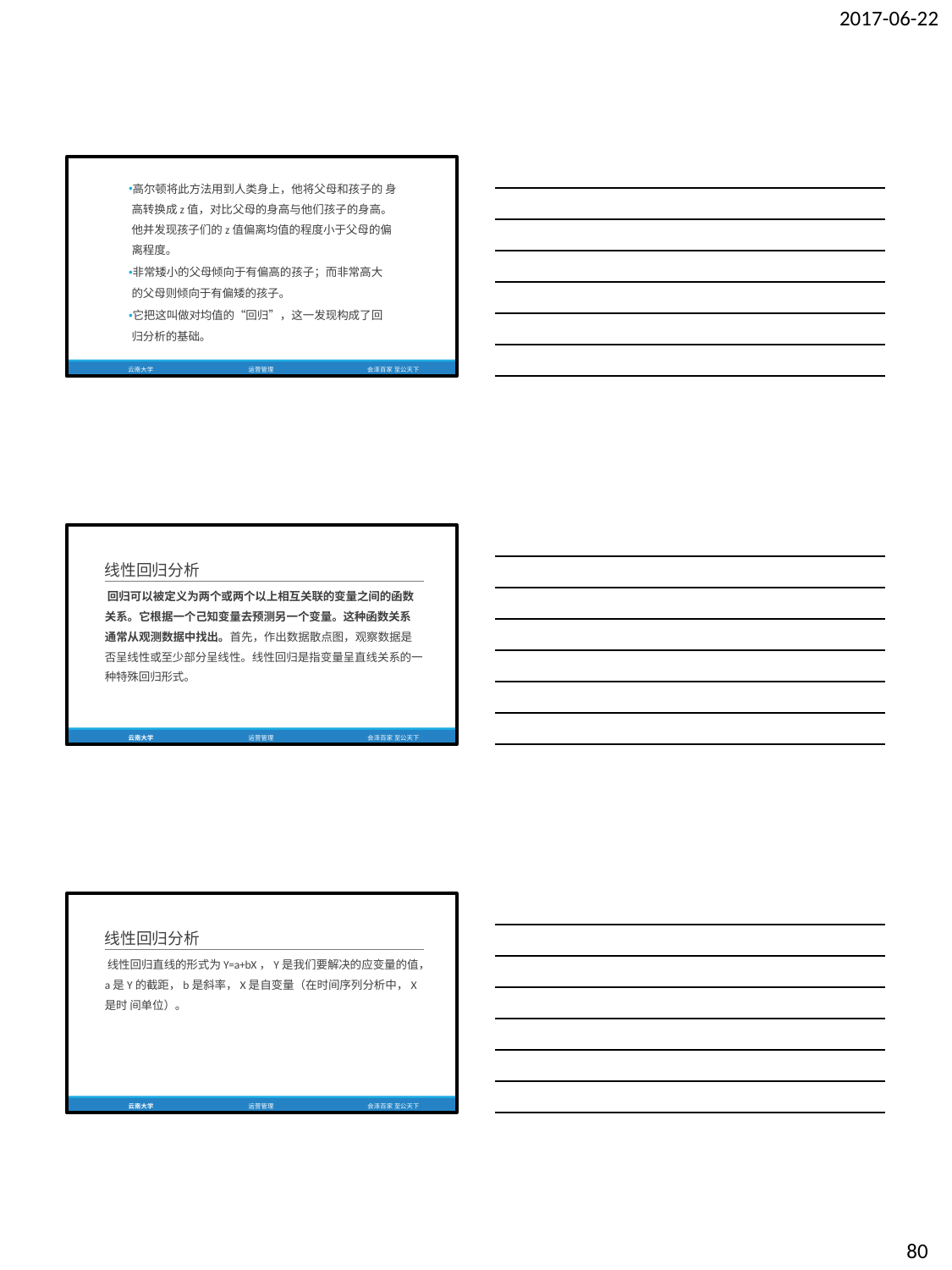

2017-06-22

高尔顿将此方法用到人类身上，他将父母和孩子的 身高转换成z值，对比父母的身高与他们孩子的身高。 他并发现孩子们的z值偏离均值的程度小于父母的偏 离程度。
非常矮小的父母倾向于有偏高的孩子；而非常高大 的父母则倾向于有偏矮的孩子。
它把这叫做对均值的“回归”，这一发现构成了回 归分析的基础。

云南大学
运营管理
会泽百家 至公天下

线性回归分析
回归可以被定义为两个或两个以上相互关联的变量之间的函数 关系。它根据一个己知变量去预测另一个变量。这种函数关系 通常从观测数据中找出。首先，作出数据散点图，观察数据是 否呈线性或至少部分呈线性。线性回归是指变量呈直线关系的一 种特殊回归形式。

云南大学
运营管理
会泽百家 至公天下

线性回归分析
线性回归直线的形式为Y=a+bX，Y是我们要解决的应变量的值，
a是Y的截距，b是斜率，X是自变量（在时间序列分析中，X是时 间单位）。

云南大学
运营管理
会泽百家 至公天下

80